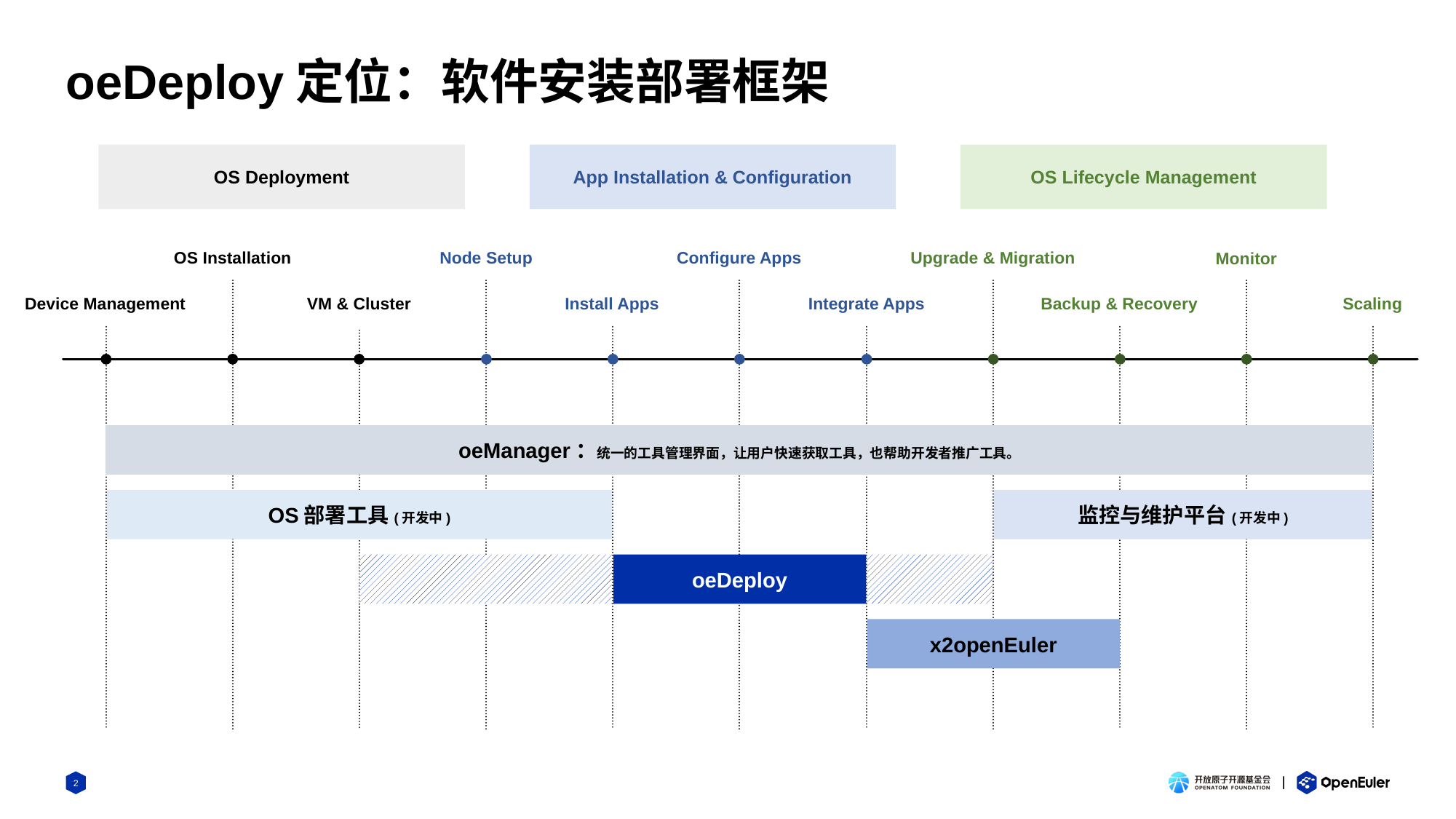

# oeDeploy定位：软件安装部署框架
OS Deployment
App Installation & Configuration
OS Lifecycle Management
Upgrade & Migration
OS Installation
Node Setup
Configure Apps
Monitor
Backup & Recovery
Scaling
Device Management
VM & Cluster
Install Apps
Integrate Apps

oeManager：统一的工具管理界面，让用户快速获取工具，也帮助开发者推广工具。
OS部署工具(开发中)
监控与维护平台(开发中)

oeDeploy

x2openEuler